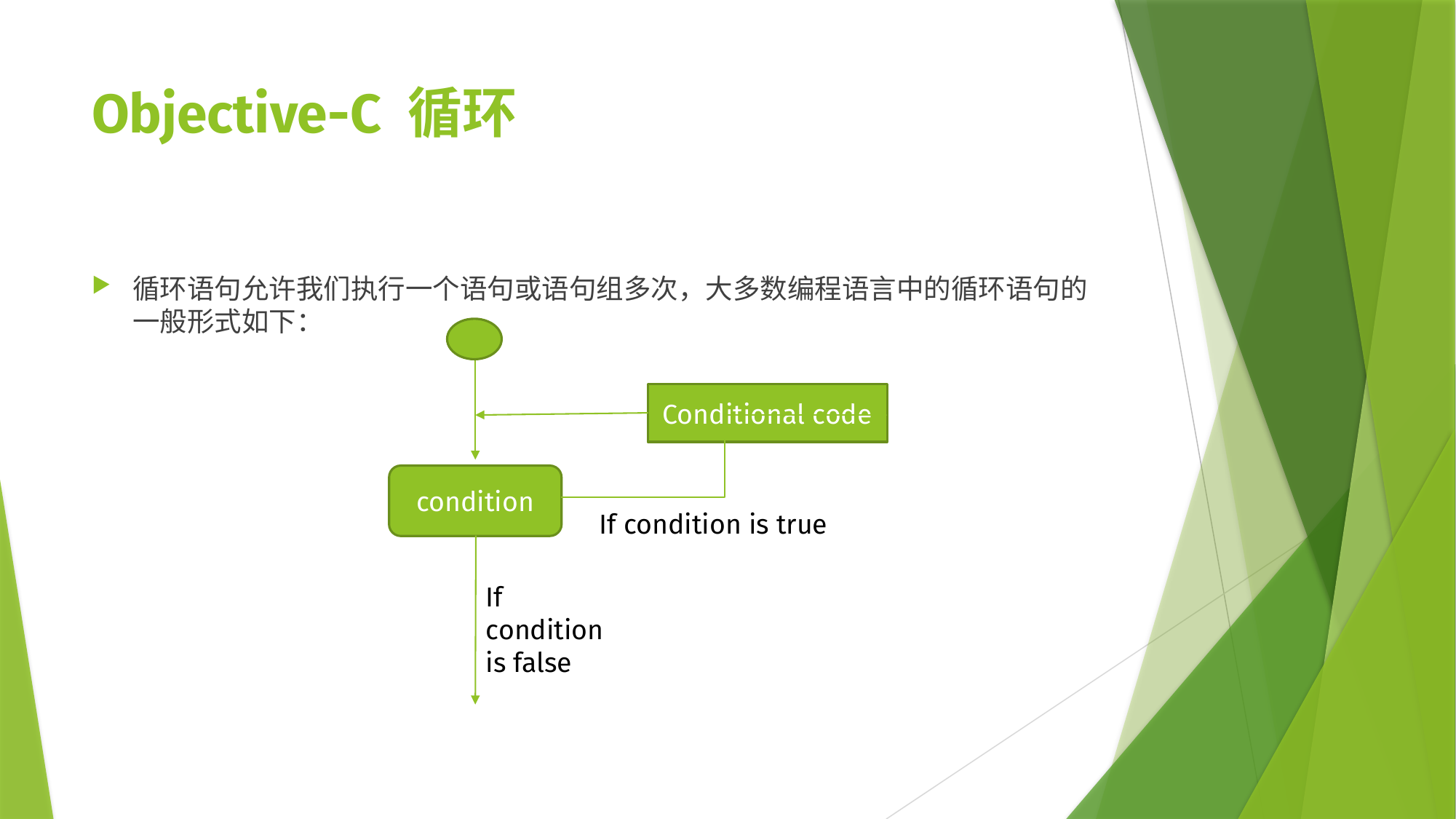

# Objective-C 循环
循环语句允许我们执行一个语句或语句组多次，大多数编程语言中的循环语句的一般形式如下：

Conditional code
condition
If condition is true
If condition is false